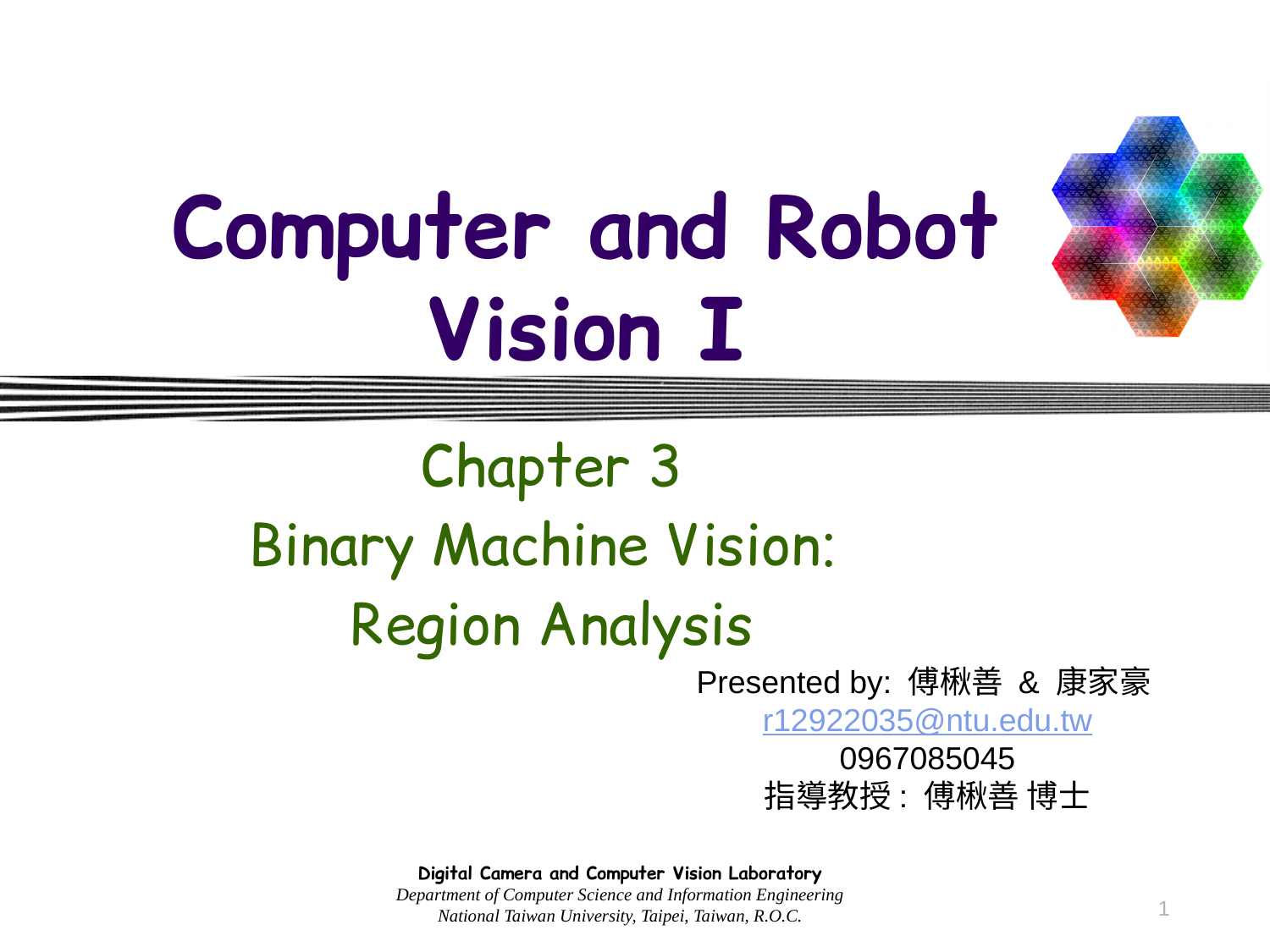

# Computer and Robot Vision I
Chapter 3
Binary Machine Vision:
Region Analysis
Presented by: 傅楸善 & 康家豪
r12922035@ntu.edu.tw
0967085045
指導教授: 傅楸善 博士
Digital Camera and Computer Vision Laboratory
Department of Computer Science and Information Engineering
National Taiwan University, Taipei, Taiwan, R.O.C.
1